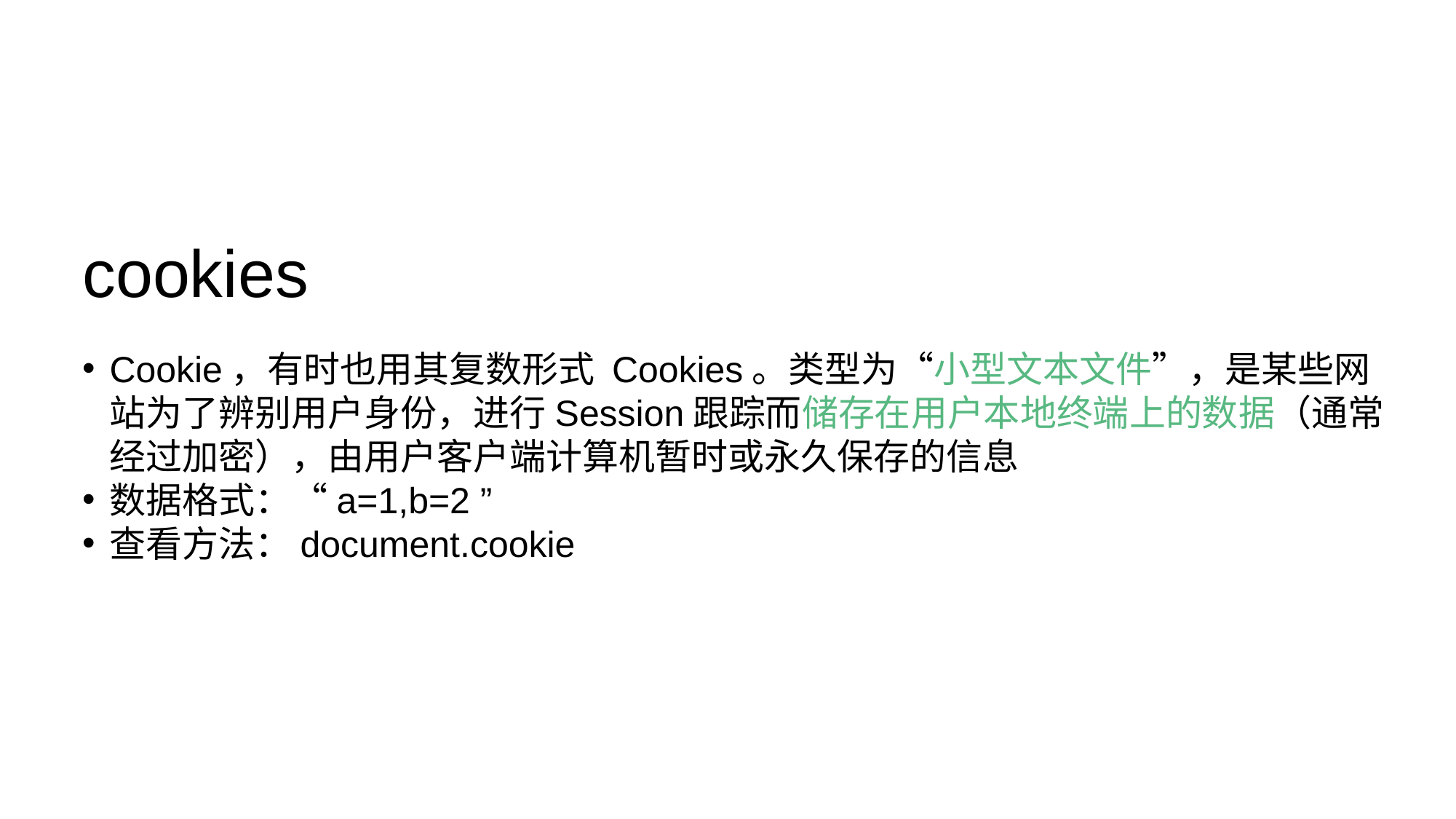

# cookies
Cookie，有时也用其复数形式 Cookies。类型为“小型文本文件”，是某些网站为了辨别用户身份，进行Session跟踪而储存在用户本地终端上的数据（通常经过加密），由用户客户端计算机暂时或永久保存的信息
数据格式：“a=1,b=2 ”
查看方法：document.cookie